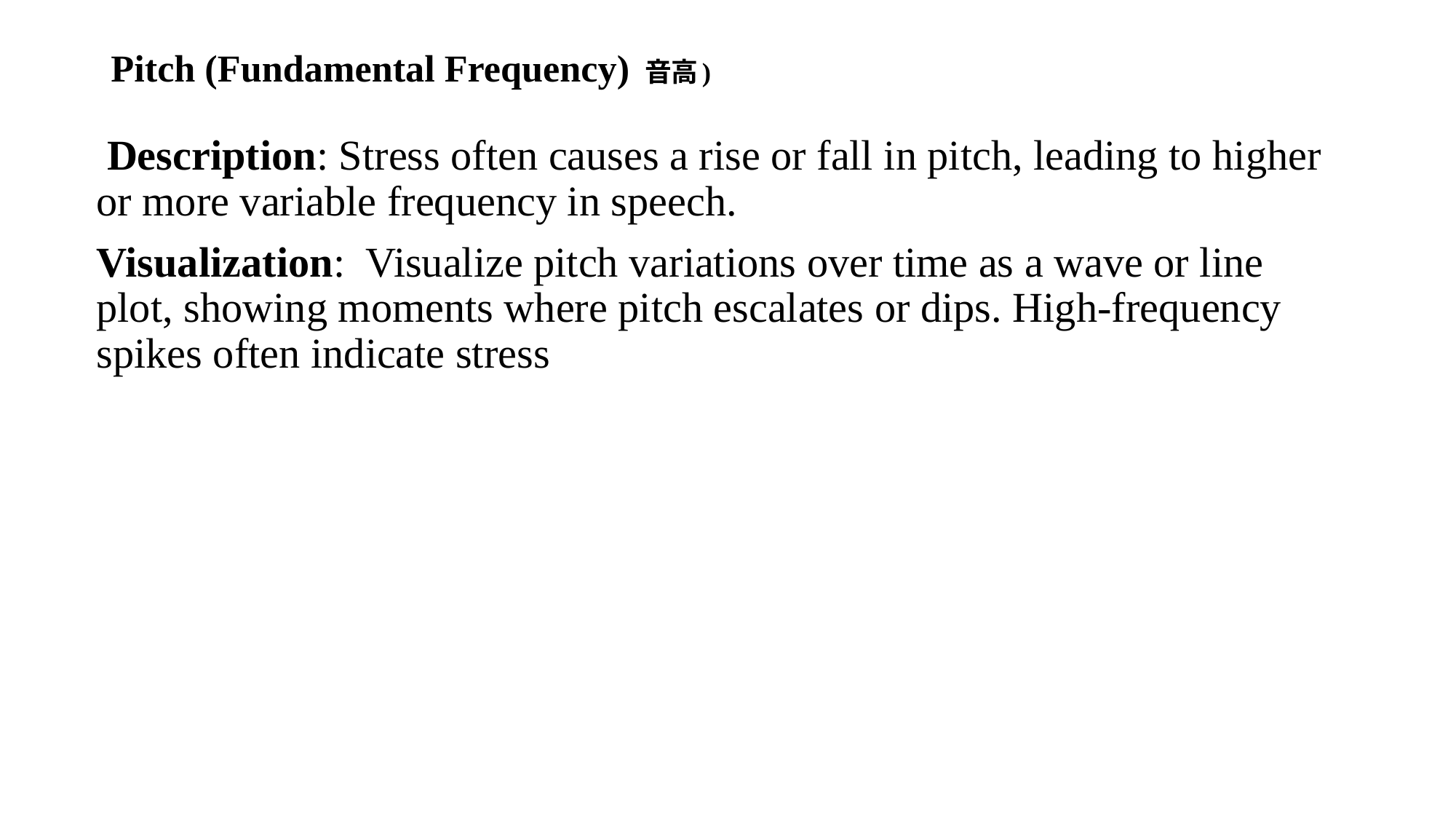

# Pitch (Fundamental Frequency) 音高)
 Description: Stress often causes a rise or fall in pitch, leading to higher or more variable frequency in speech.
Visualization:  Visualize pitch variations over time as a wave or line plot, showing moments where pitch escalates or dips. High-frequency spikes often indicate stress